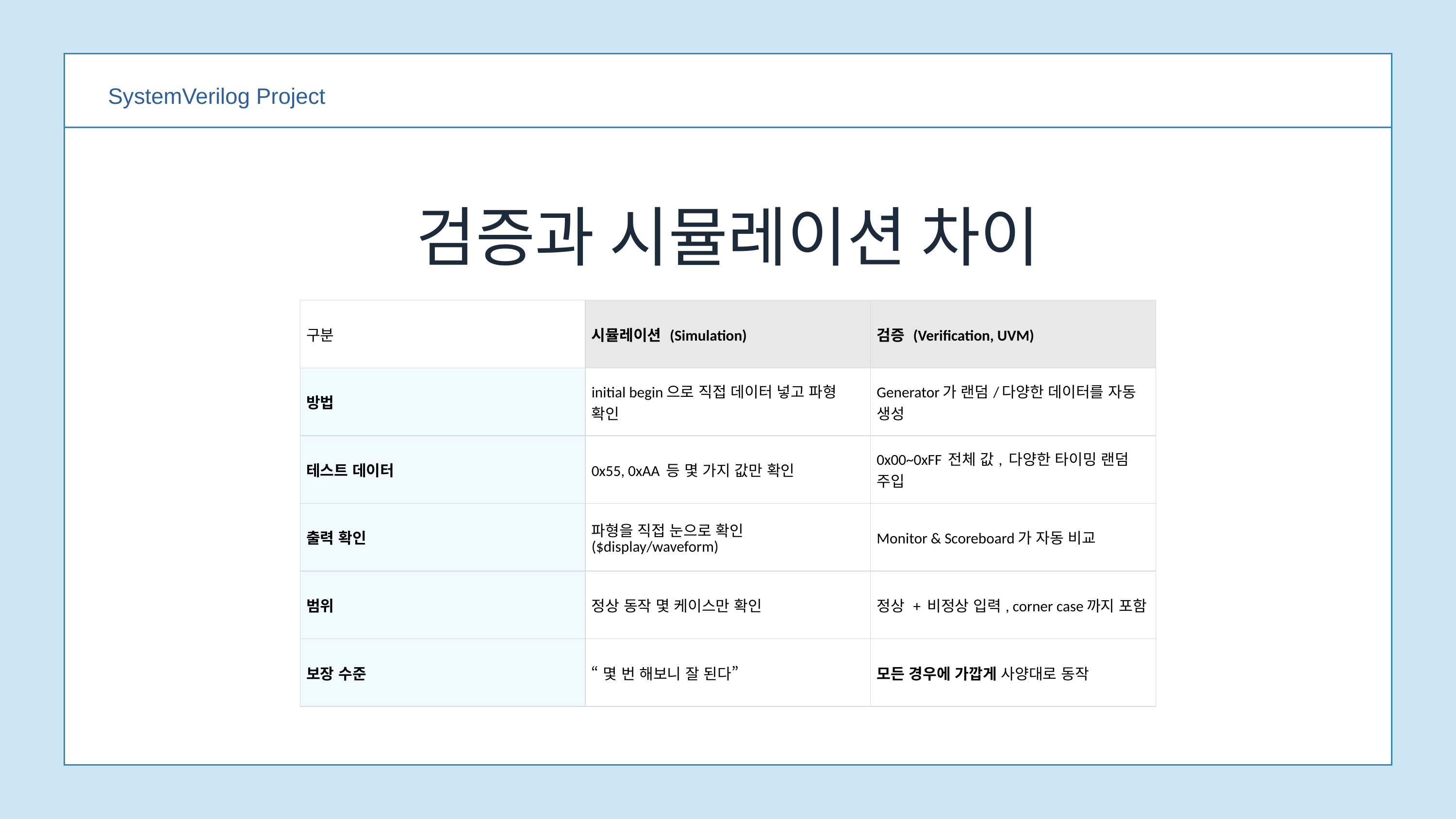

SystemVerilog Project

검증과 시뮬레이션 차이
| 구분 | 시뮬레이션 (Simulation) | 검증 (Verification, UVM) |
| --- | --- | --- |
| 방법 | initial begin으로 직접 데이터 넣고 파형 확인 | Generator가 랜덤/다양한 데이터를 자동 생성 |
| 테스트 데이터 | 0x55, 0xAA 등 몇 가지 값만 확인 | 0x00~0xFF 전체 값, 다양한 타이밍 랜덤 주입 |
| 출력 확인 | 파형을 직접 눈으로 확인 ($display/waveform) | Monitor & Scoreboard가 자동 비교 |
| 범위 | 정상 동작 몇 케이스만 확인 | 정상 + 비정상 입력, corner case까지 포함 |
| 보장 수준 | “몇 번 해보니 잘 된다” | 모든 경우에 가깝게 사양대로 동작 |